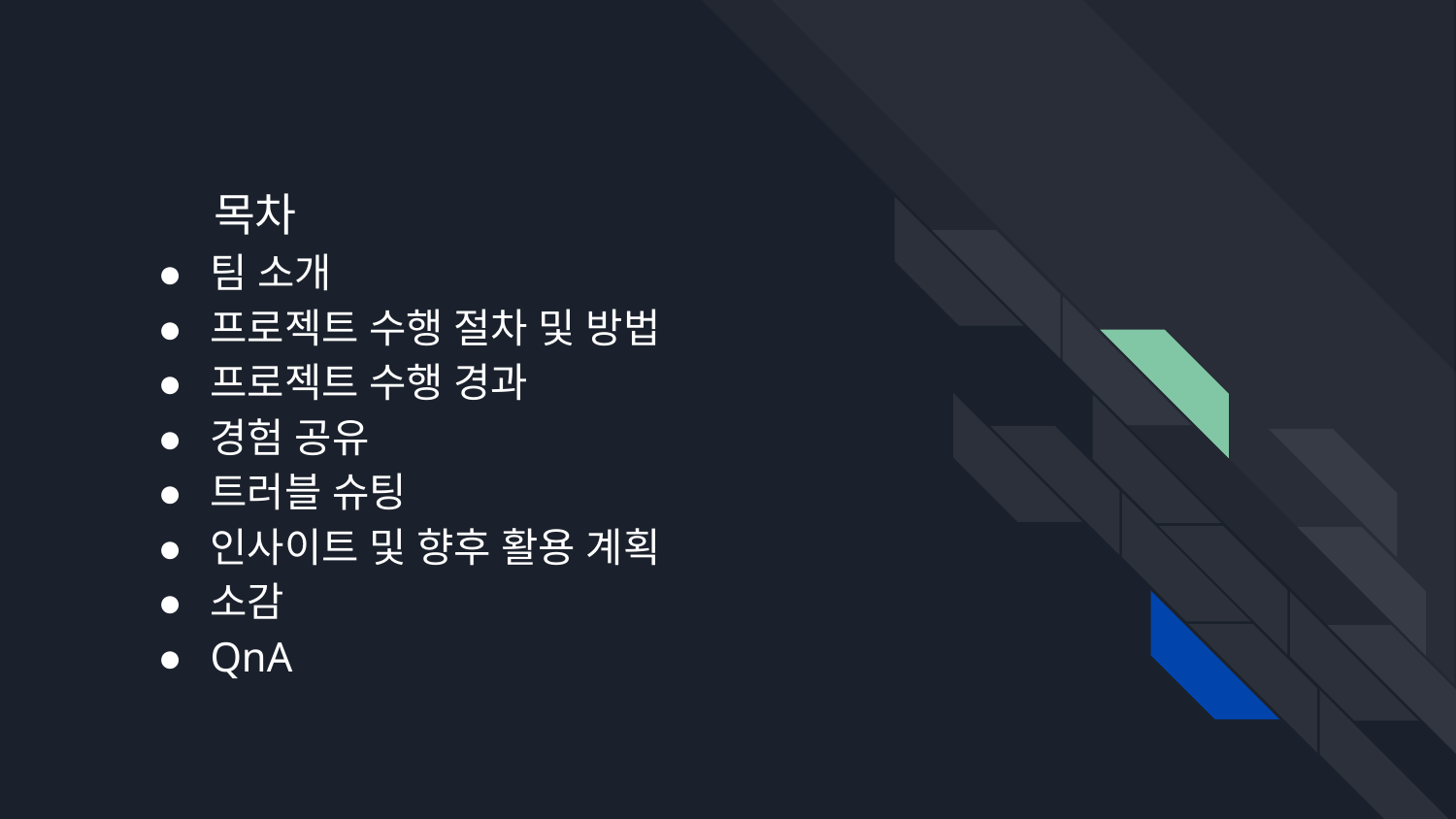

# 목차
팀 소개
프로젝트 수행 절차 및 방법
프로젝트 수행 경과
경험 공유
트러블 슈팅
인사이트 및 향후 활용 계획
소감
QnA